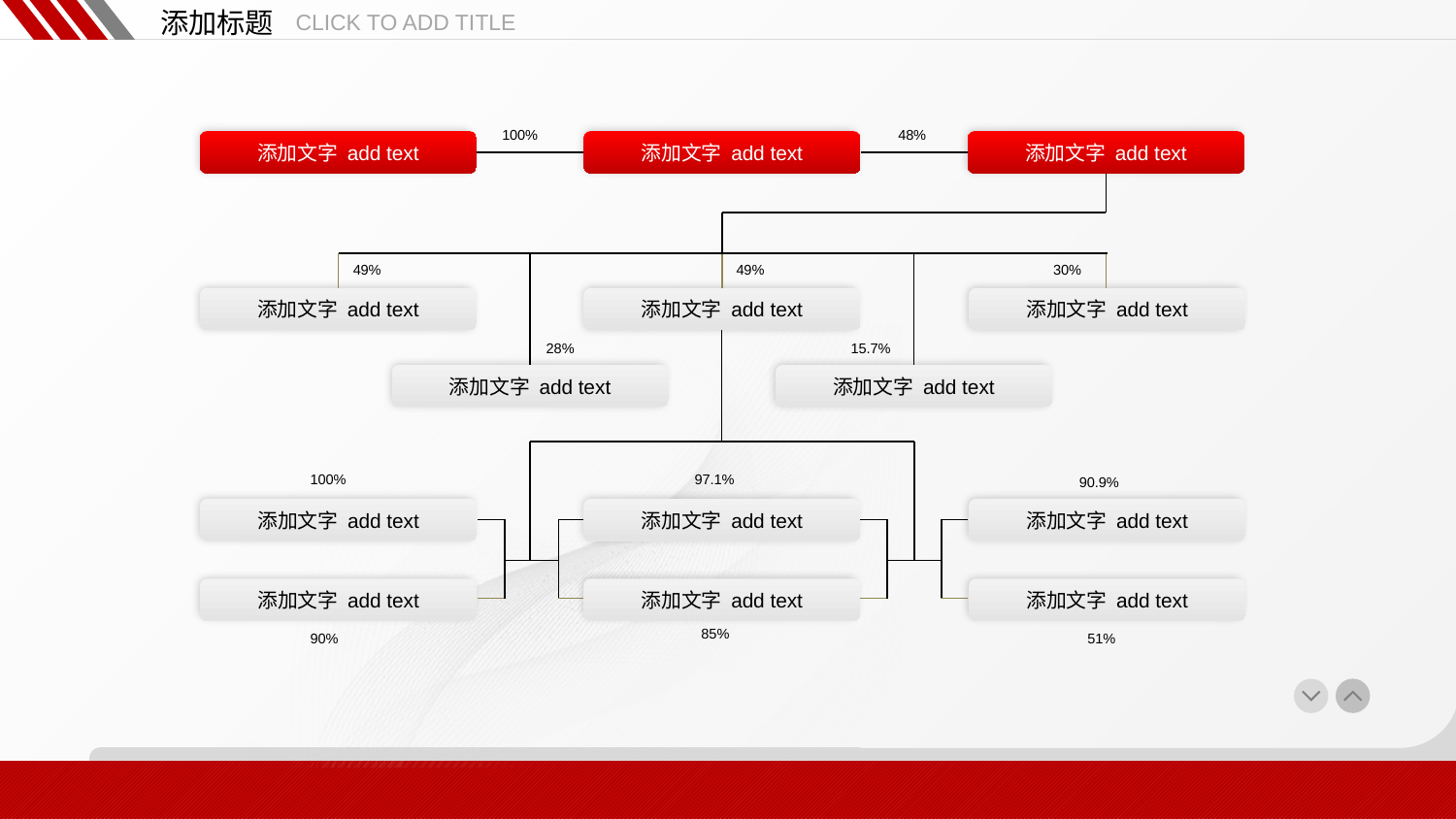

添加标题
CLICK TO ADD TITLE
48%
100%
添加文字 add text
添加文字 add text
添加文字 add text
30%
49%
49%
添加文字 add text
添加文字 add text
添加文字 add text
28%
添加文字 add text
15.7%
添加文字 add text
100%
添加文字 add text
添加文字 add text
90%
97.1%
添加文字 add text
添加文字 add text
85%
90.9%
添加文字 add text
添加文字 add text
51%